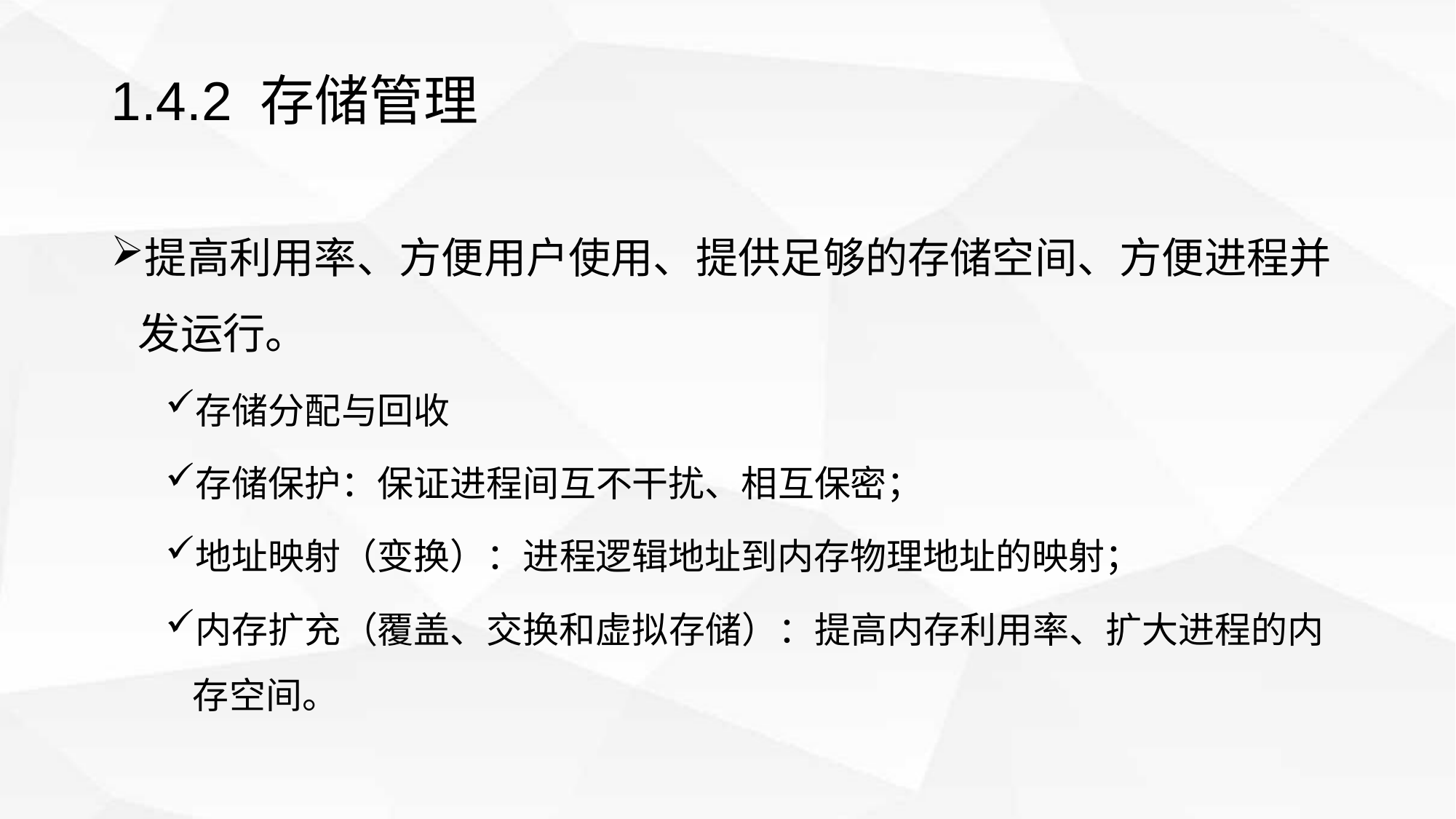

# 1.4.2 存储管理
提高利用率、方便用户使用、提供足够的存储空间、方便进程并发运行。
存储分配与回收
存储保护：保证进程间互不干扰、相互保密；
地址映射（变换）：进程逻辑地址到内存物理地址的映射；
内存扩充（覆盖、交换和虚拟存储）：提高内存利用率、扩大进程的内存空间。